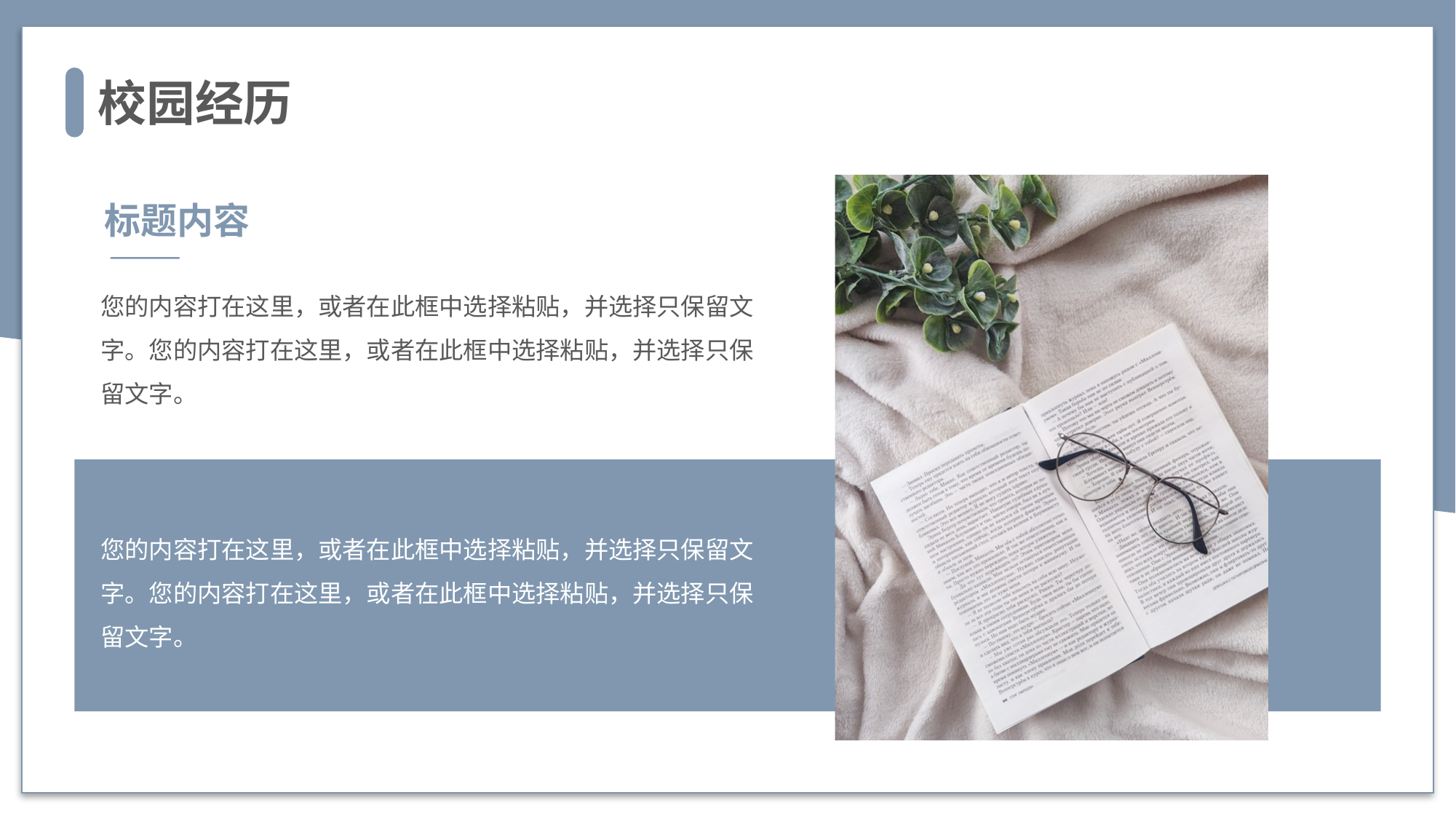

校园经历

标题内容

您的内容打在这里，或者在此框中选择粘贴，并选择只保留文字。您的内容打在这里，或者在此框中选择粘贴，并选择只保留文字。

您的内容打在这里，或者在此框中选择粘贴，并选择只保留文字。您的内容打在这里，或者在此框中选择粘贴，并选择只保留文字。